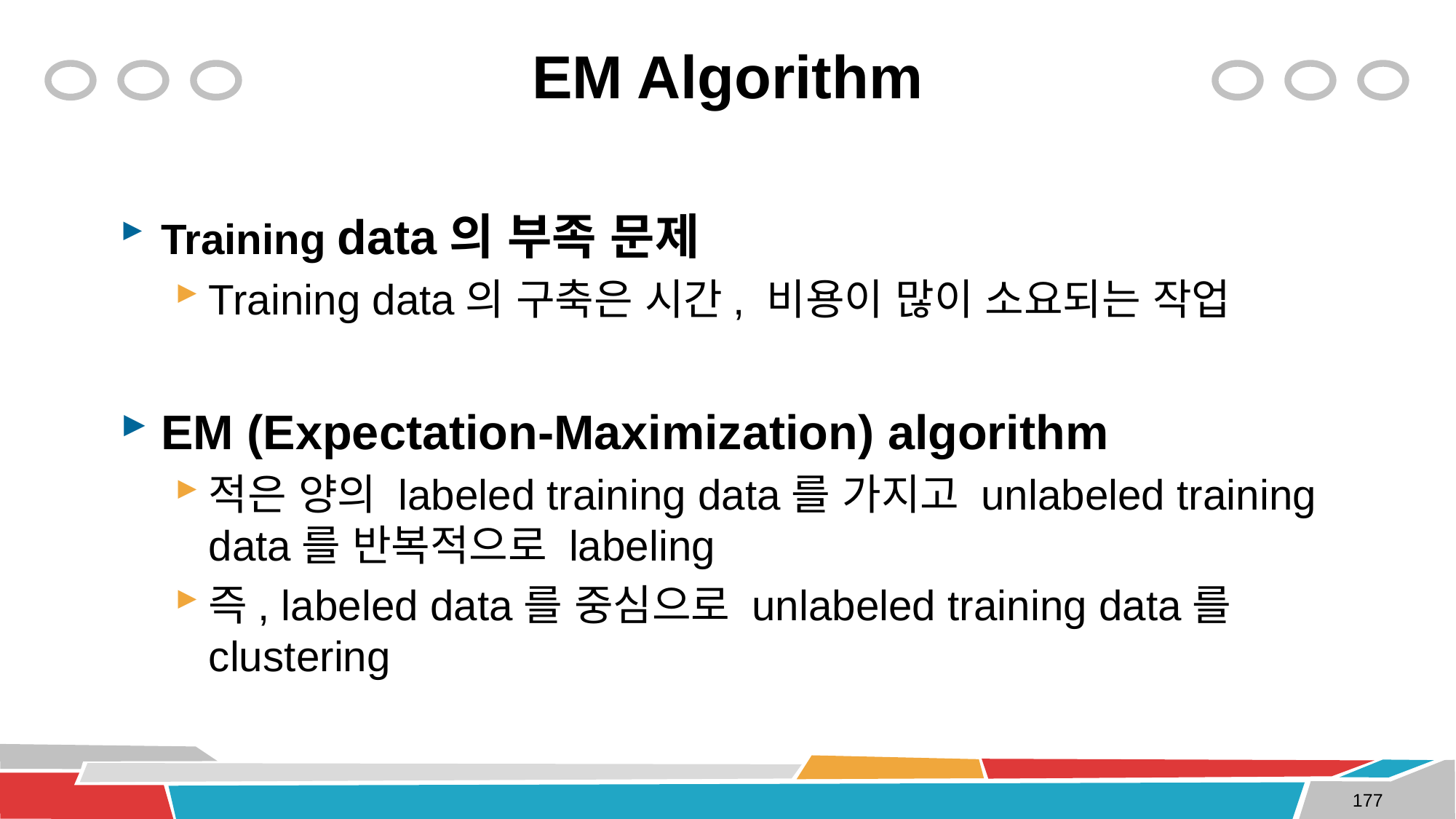

# EM Algorithm
Training data의 부족 문제
Training data의 구축은 시간, 비용이 많이 소요되는 작업

EM (Expectation-Maximization) algorithm
적은 양의 labeled training data를 가지고 unlabeled training data를 반복적으로 labeling
즉, labeled data를 중심으로 unlabeled training data를 clustering

177